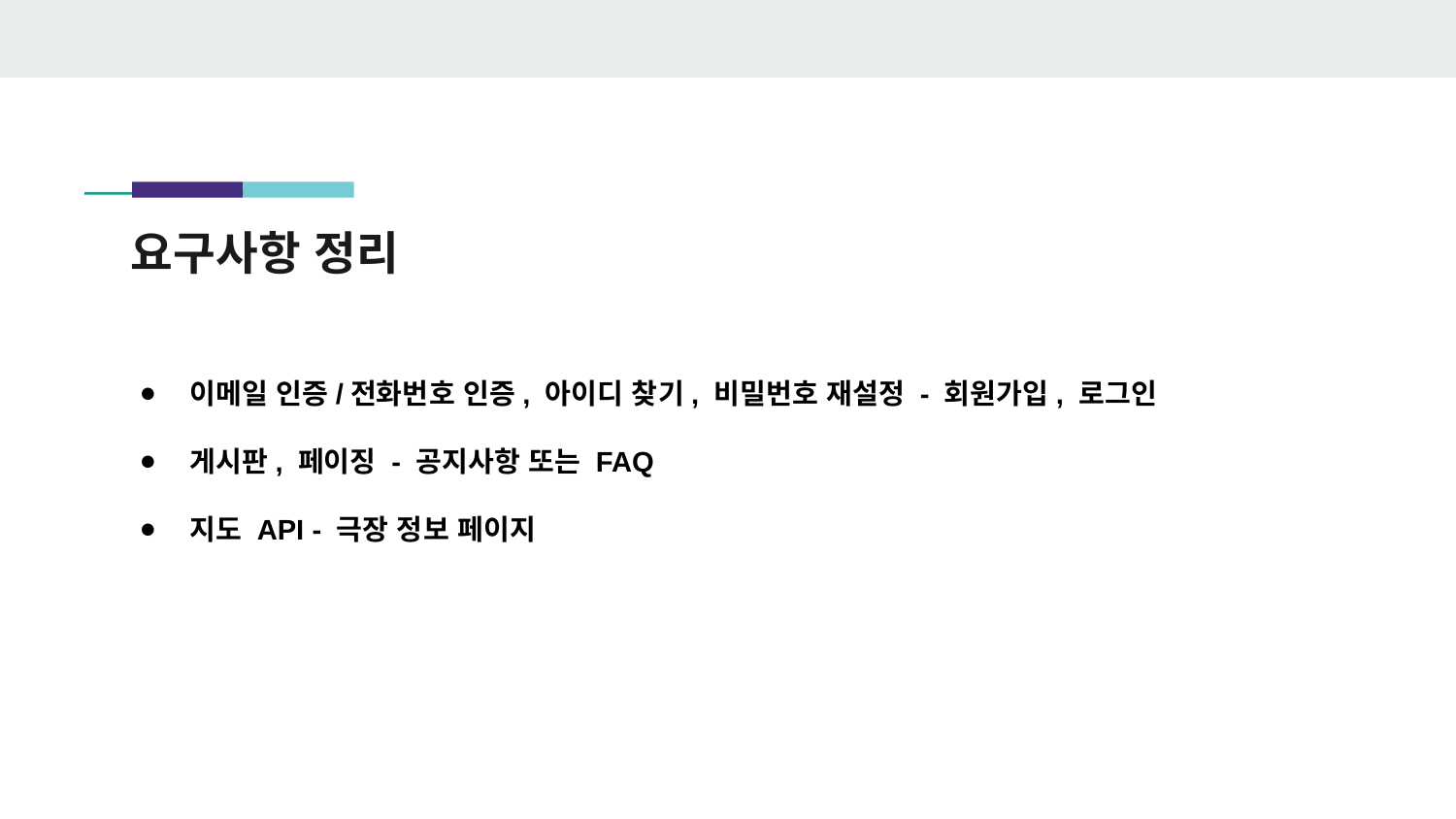

# 요구사항 정리
이메일 인증/전화번호 인증, 아이디 찾기, 비밀번호 재설정 - 회원가입, 로그인
게시판, 페이징 - 공지사항 또는 FAQ
지도 API - 극장 정보 페이지